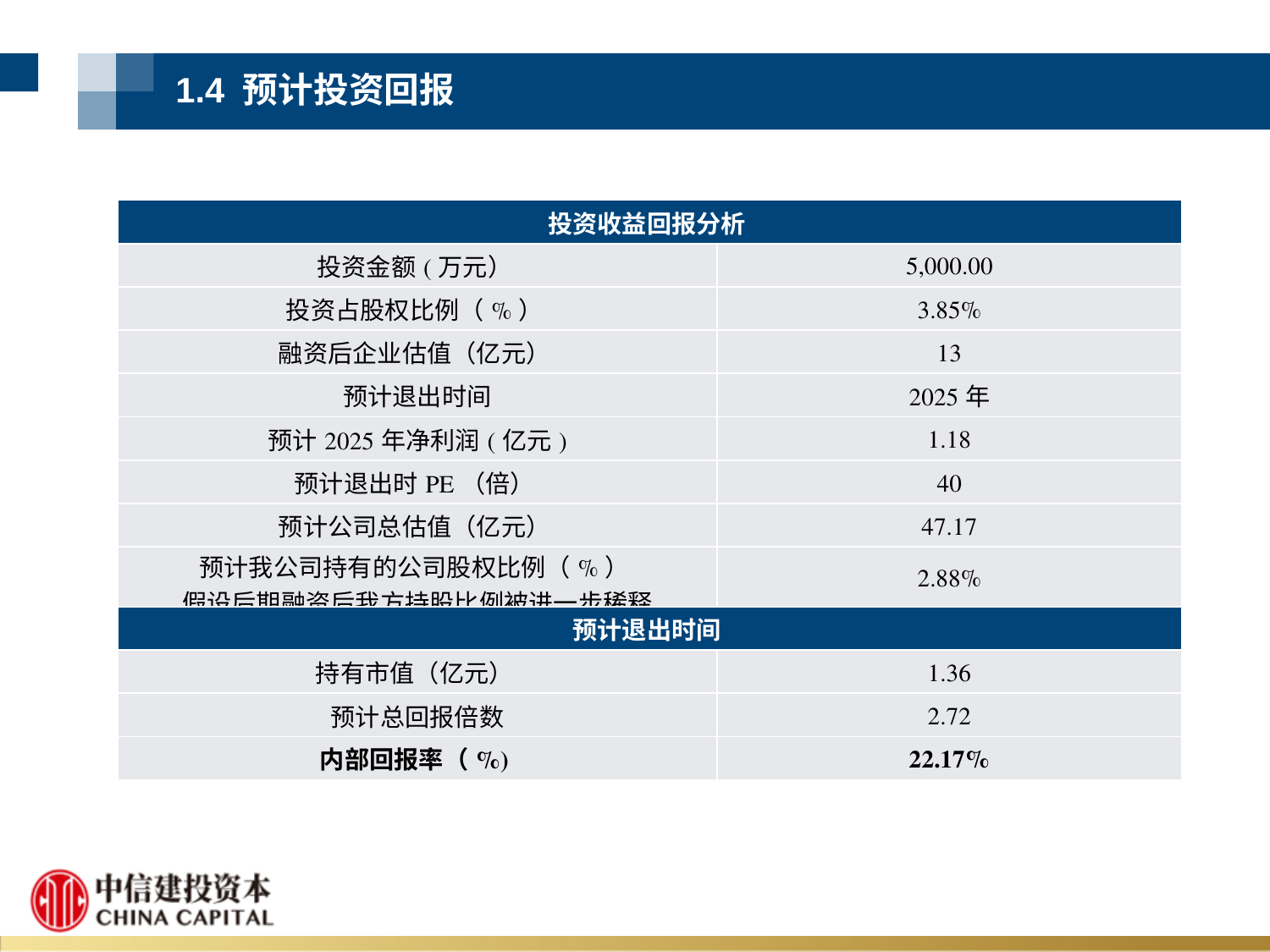

1.4 预计投资回报
| 投资收益回报分析 |  |
| --- | --- |
| 投资金额(万元） | 5,000.00 |
| 投资占股权比例（%） | 3.85% |
| 融资后企业估值（亿元） | 13 |
| 预计退出时间 | 2025年 |
| 预计2025年净利润(亿元) | 1.18 |
| 预计退出时PE（倍） | 40 |
| 预计公司总估值（亿元） | 47.17 |
| 预计我公司持有的公司股权比例（%） 假设后期融资后我方持股比例被进一步稀释 | 2.88% |
| 预计退出时间 |  |
| 持有市值（亿元） | 1.36 |
| 预计总回报倍数 | 2.72 |
| 内部回报率（%) | 22.17% |